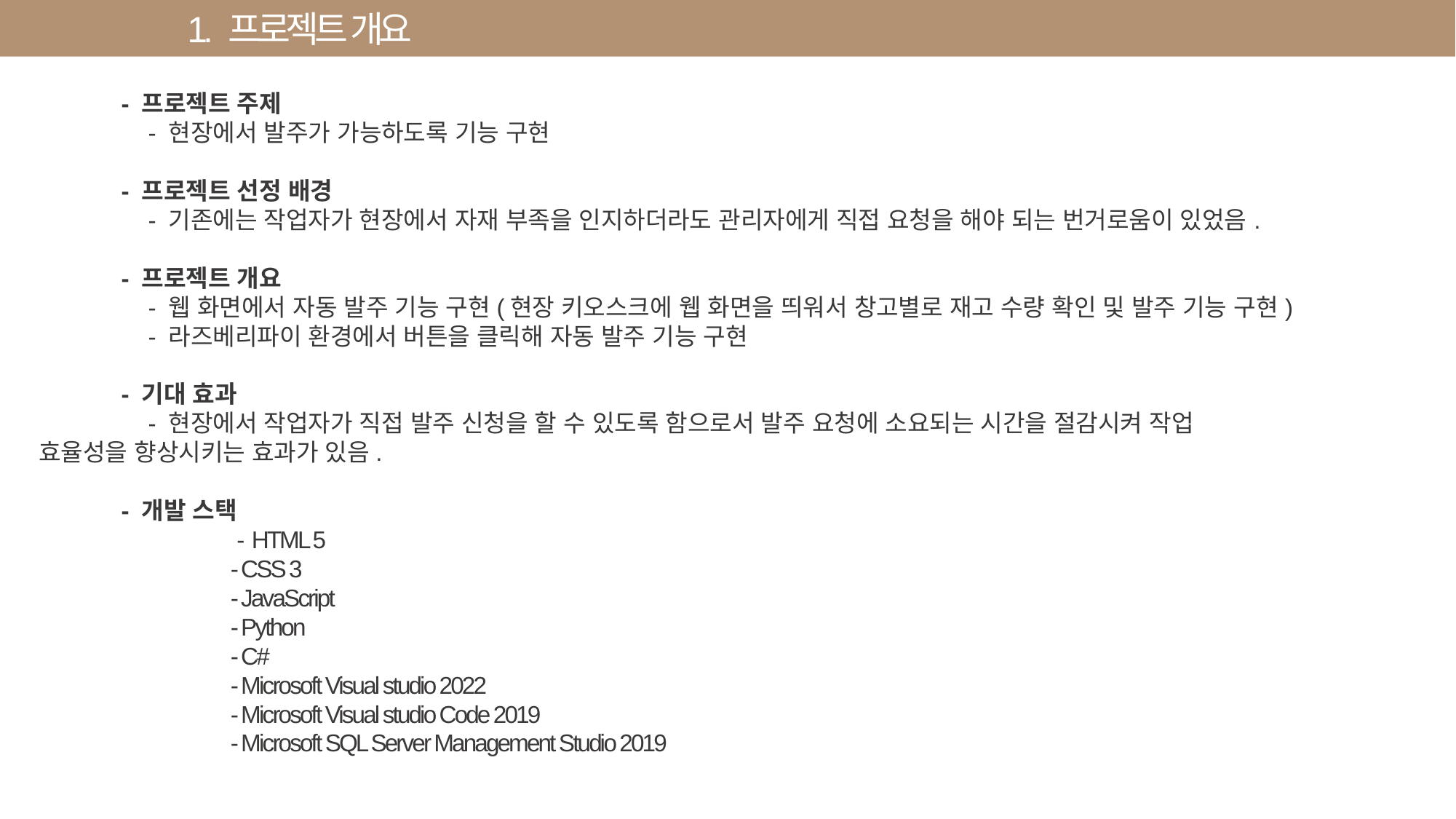

1. 프로젝트 개요
	- 프로젝트 주제
	    - 현장에서 발주가 가능하도록 기능 구현

	- 프로젝트 선정 배경
	    - 기존에는 작업자가 현장에서 자재 부족을 인지하더라도 관리자에게 직접 요청을 해야 되는 번거로움이 있었음.

	- 프로젝트 개요
	    - 웹 화면에서 자동 발주 기능 구현(현장 키오스크에 웹 화면을 띄워서 창고별로 재고 수량 확인 및 발주 기능 구현)
	    - 라즈베리파이 환경에서 버튼을 클릭해 자동 발주 기능 구현

	- 기대 효과
  	    - 현장에서 작업자가 직접 발주 신청을 할 수 있도록 함으로서 발주 요청에 소요되는 시간을 절감시켜 작업 			      효율성을 향상시키는 효과가 있음.

	- 개발 스택
		    - HTML 5
		    - CSS 3
		    - JavaScript
		    - Python
		    - C#
		    - Microsoft Visual studio 2022
		    - Microsoft Visual studio Code 2019
		    - Microsoft SQL Server Management Studio 2019